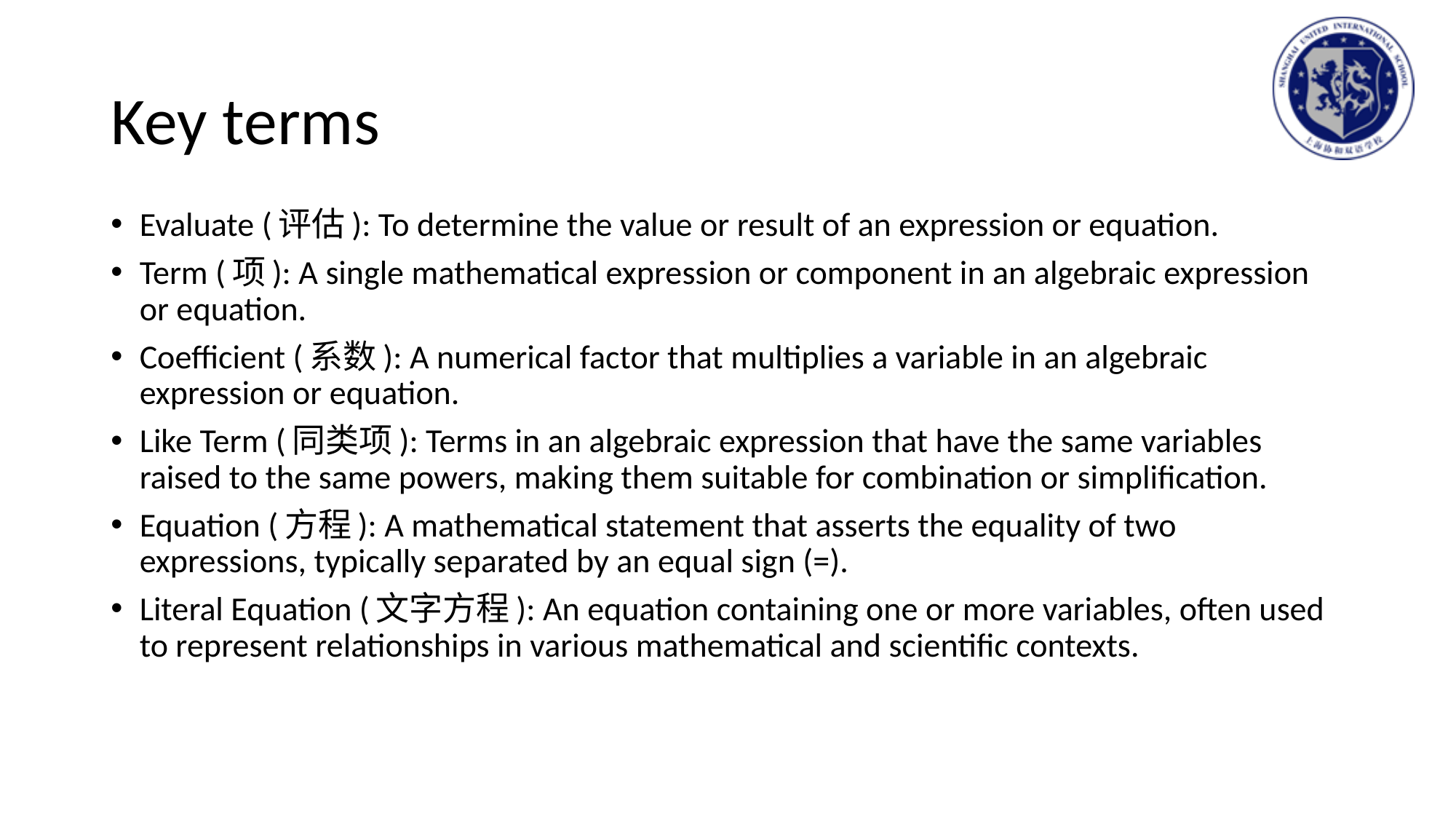

# Key terms
Evaluate (评估): To determine the value or result of an expression or equation.
Term (项): A single mathematical expression or component in an algebraic expression or equation.
Coefficient (系数): A numerical factor that multiplies a variable in an algebraic expression or equation.
Like Term (同类项): Terms in an algebraic expression that have the same variables raised to the same powers, making them suitable for combination or simplification.
Equation (方程): A mathematical statement that asserts the equality of two expressions, typically separated by an equal sign (=).
Literal Equation (文字方程): An equation containing one or more variables, often used to represent relationships in various mathematical and scientific contexts.